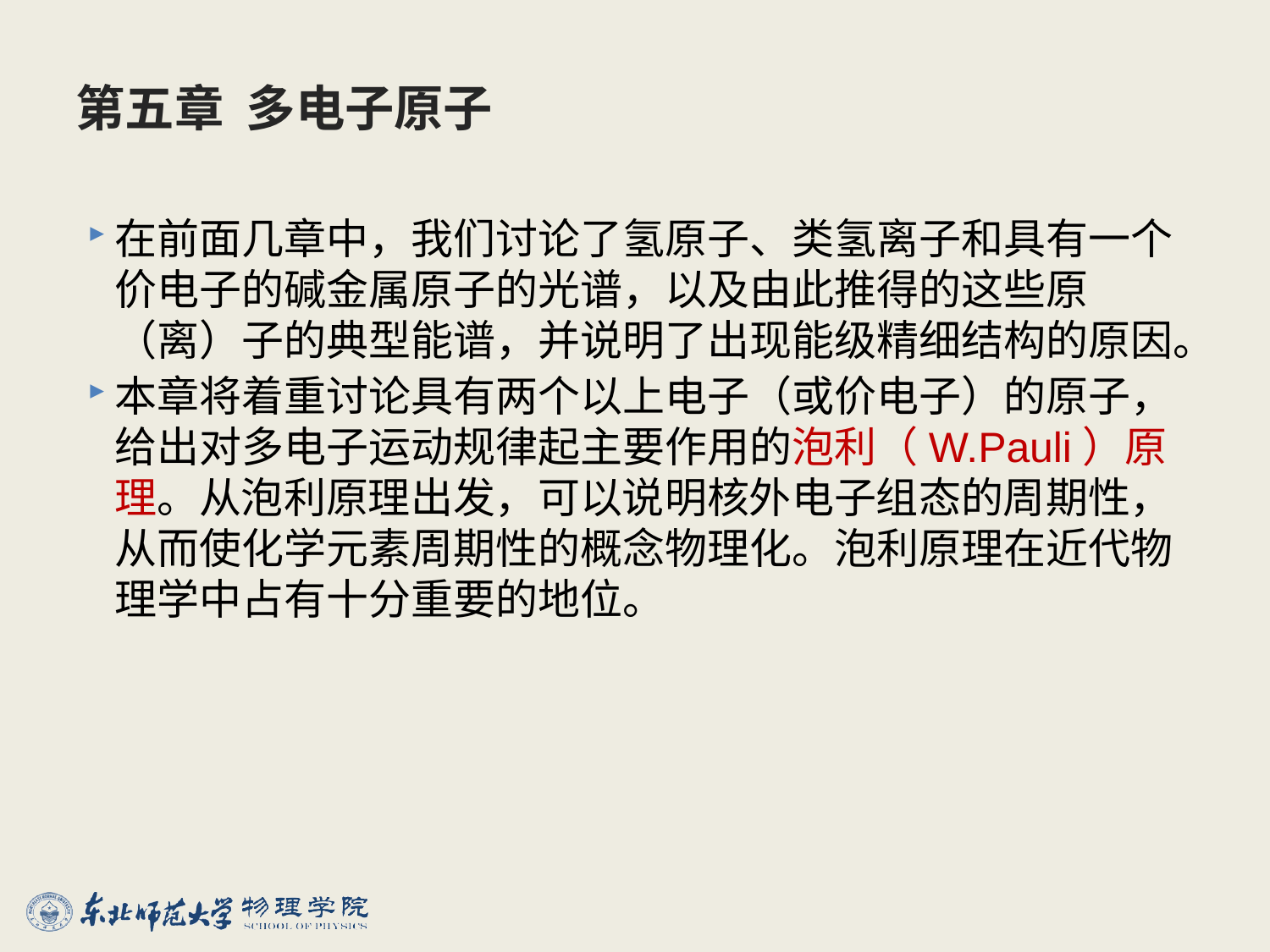

# 第五章  多电子原子
在前面几章中，我们讨论了氢原子、类氢离子和具有一个价电子的碱金属原子的光谱，以及由此推得的这些原（离）子的典型能谱，并说明了出现能级精细结构的原因。
本章将着重讨论具有两个以上电子（或价电子）的原子，给出对多电子运动规律起主要作用的泡利（W.Pauli）原理。从泡利原理出发，可以说明核外电子组态的周期性，从而使化学元素周期性的概念物理化。泡利原理在近代物理学中占有十分重要的地位。